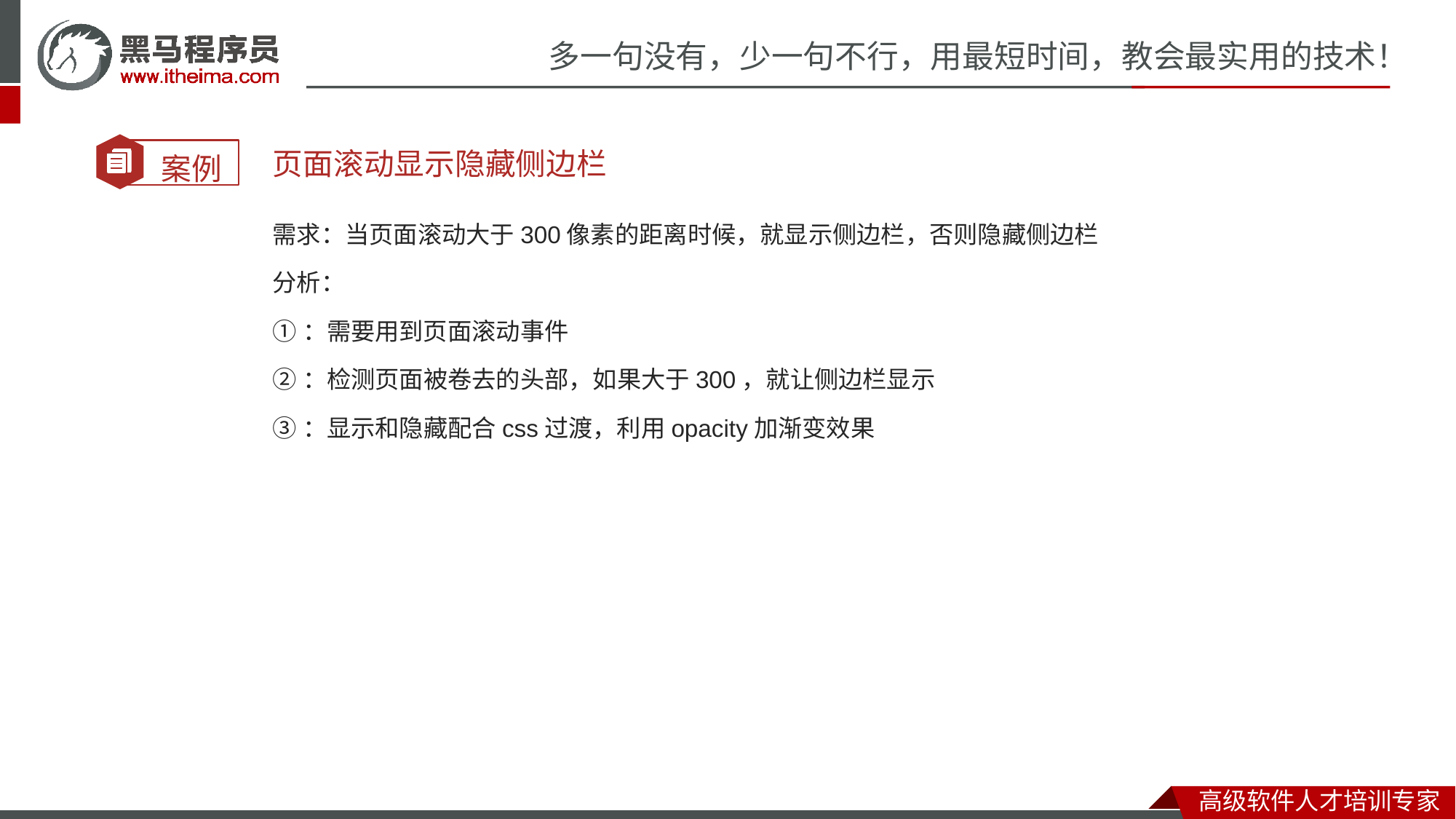

页面滚动显示隐藏侧边栏
需求：当页面滚动大于300像素的距离时候，就显示侧边栏，否则隐藏侧边栏
分析：
①：需要用到页面滚动事件
②：检测页面被卷去的头部，如果大于300，就让侧边栏显示
③：显示和隐藏配合css过渡，利用opacity加渐变效果